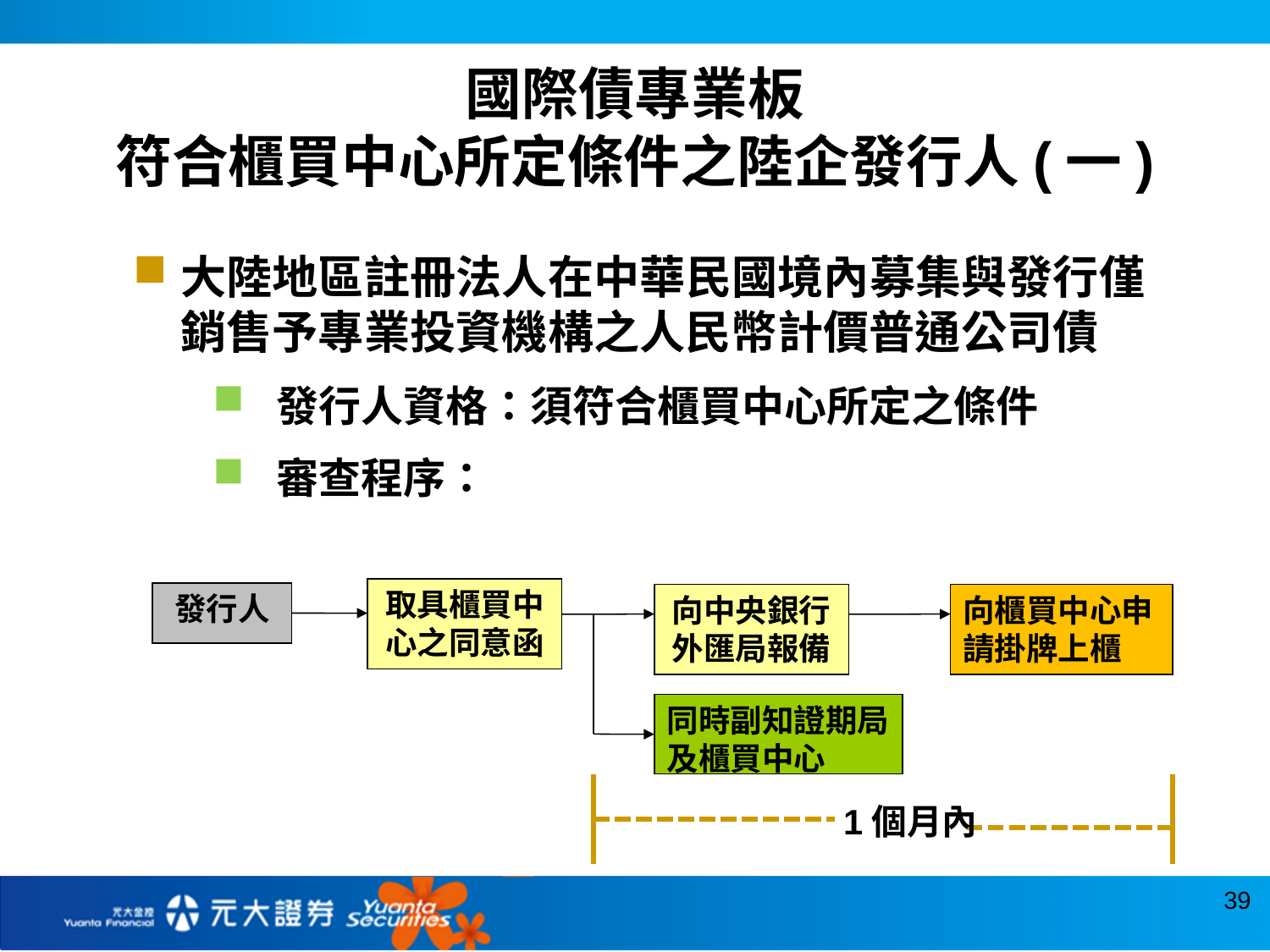

國際債專業板
符合櫃買中心所定條件之陸企發行人(一)
大陸地區註冊法人在中華民國境內募集與發行僅銷售予專業投資機構之人民幣計價普通公司債
發行人資格：須符合櫃買中心所定之條件
審查程序：

取具櫃買中心之同意函
發行人
向中央銀行外匯局報備
向櫃買中心申請掛牌上櫃

同時副知證期局及櫃買中心

1個月內